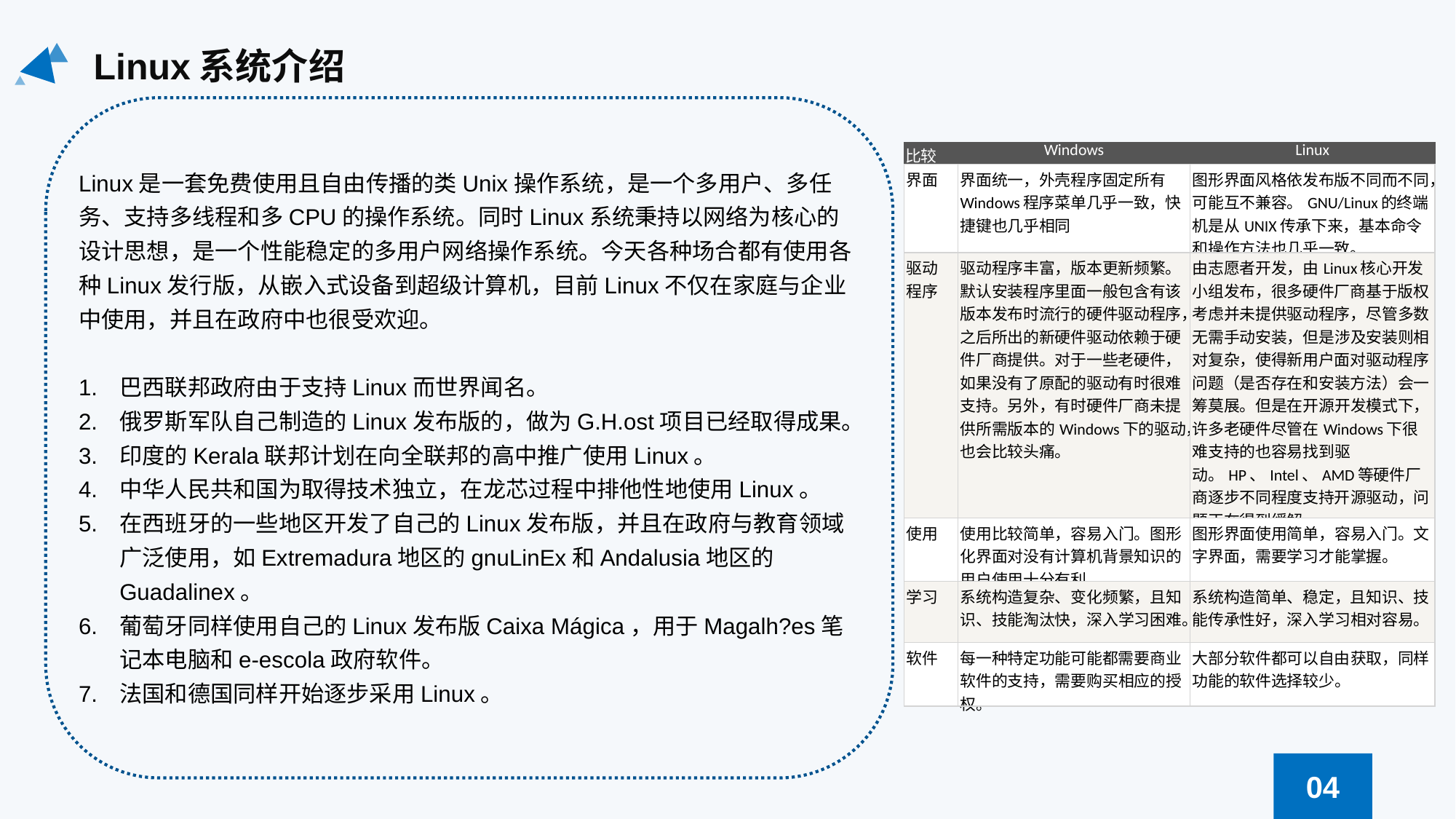

Linux系统介绍

| 比较 | Windows | Linux |
| --- | --- | --- |
| 界面 | 界面统一，外壳程序固定所有Windows程序菜单几乎一致，快捷键也几乎相同 | 图形界面风格依发布版不同而不同，可能互不兼容。GNU/Linux的终端机是从UNIX传承下来，基本命令和操作方法也几乎一致。 |
| 驱动 程序 | 驱动程序丰富，版本更新频繁。默认安装程序里面一般包含有该版本发布时流行的硬件驱动程序，之后所出的新硬件驱动依赖于硬件厂商提供。对于一些老硬件，如果没有了原配的驱动有时很难支持。另外，有时硬件厂商未提供所需版本的Windows下的驱动，也会比较头痛。 | 由志愿者开发，由Linux核心开发小组发布，很多硬件厂商基于版权考虑并未提供驱动程序，尽管多数无需手动安装，但是涉及安装则相对复杂，使得新用户面对驱动程序问题（是否存在和安装方法）会一筹莫展。但是在开源开发模式下，许多老硬件尽管在Windows下很难支持的也容易找到驱动。HP、Intel、AMD等硬件厂商逐步不同程度支持开源驱动，问题正在得到缓解。 |
| 使用 | 使用比较简单，容易入门。图形化界面对没有计算机背景知识的用户使用十分有利。 | 图形界面使用简单，容易入门。文字界面，需要学习才能掌握。 |
| 学习 | 系统构造复杂、变化频繁，且知识、技能淘汰快，深入学习困难。 | 系统构造简单、稳定，且知识、技能传承性好，深入学习相对容易。 |
| 软件 | 每一种特定功能可能都需要商业软件的支持，需要购买相应的授权。 | 大部分软件都可以自由获取，同样功能的软件选择较少。 |
Linux是一套免费使用且自由传播的类Unix操作系统，是一个多用户、多任务、支持多线程和多CPU的操作系统。同时Linux系统秉持以网络为核心的设计思想，是一个性能稳定的多用户网络操作系统。今天各种场合都有使用各种Linux发行版，从嵌入式设备到超级计算机，目前Linux不仅在家庭与企业中使用，并且在政府中也很受欢迎。

巴西联邦政府由于支持Linux而世界闻名。
俄罗斯军队自己制造的Linux发布版的，做为G.H.ost项目已经取得成果。
印度的Kerala联邦计划在向全联邦的高中推广使用Linux。
中华人民共和国为取得技术独立，在龙芯过程中排他性地使用Linux。
在西班牙的一些地区开发了自己的Linux发布版，并且在政府与教育领域广泛使用，如Extremadura地区的gnuLinEx和Andalusia地区的Guadalinex。
葡萄牙同样使用自己的Linux发布版Caixa Mágica，用于Magalh?es笔记本电脑和e-escola政府软件。
法国和德国同样开始逐步采用Linux。

04